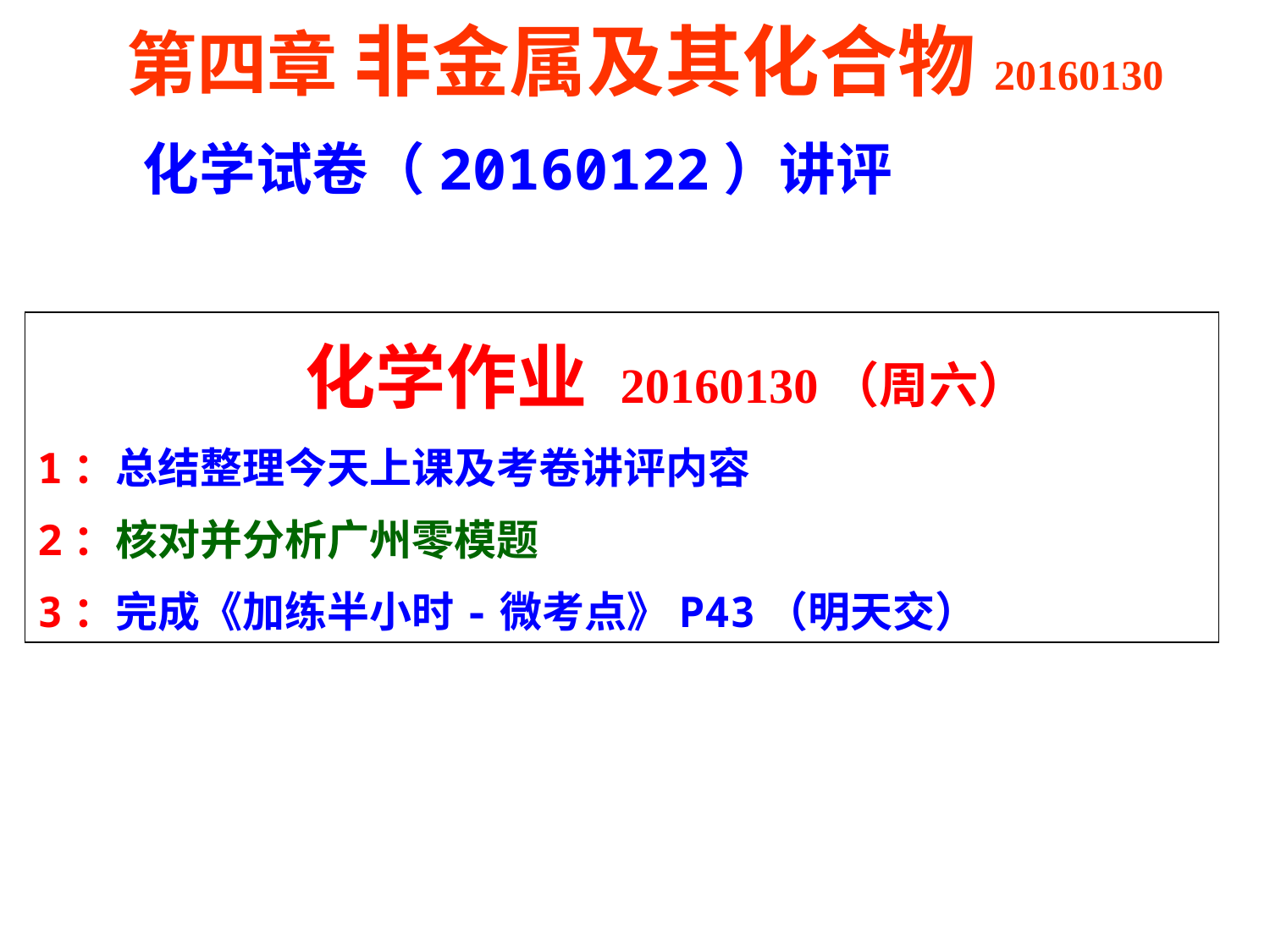

第四章 非金属及其化合物20160130
    化学试卷（20160122）讲评
             化学作业 20160130（周六）
1：总结整理今天上课及考卷讲评内容
2：核对并分析广州零模题
3：完成《加练半小时-微考点》P43（明天交）